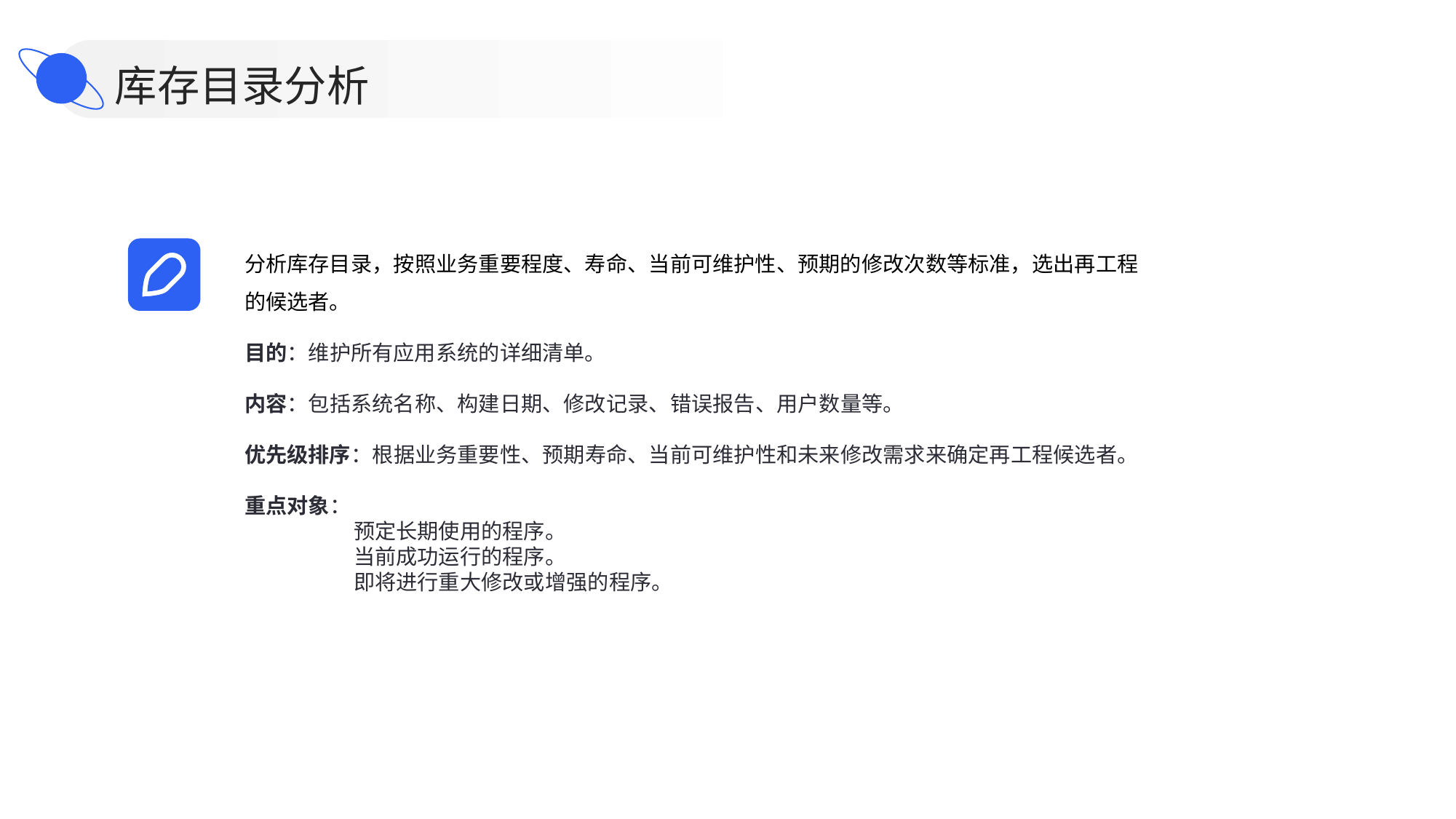

库存目录分析

分析库存目录，按照业务重要程度、寿命、当前可维护性、预期的修改次数等标准，选出再工程的候选者。

目的：维护所有应用系统的详细清单。

内容：包括系统名称、构建日期、修改记录、错误报告、用户数量等。

优先级排序：根据业务重要性、预期寿命、当前可维护性和未来修改需求来确定再工程候选者。

重点对象：
	预定长期使用的程序。
	当前成功运行的程序。
	即将进行重大修改或增强的程序。